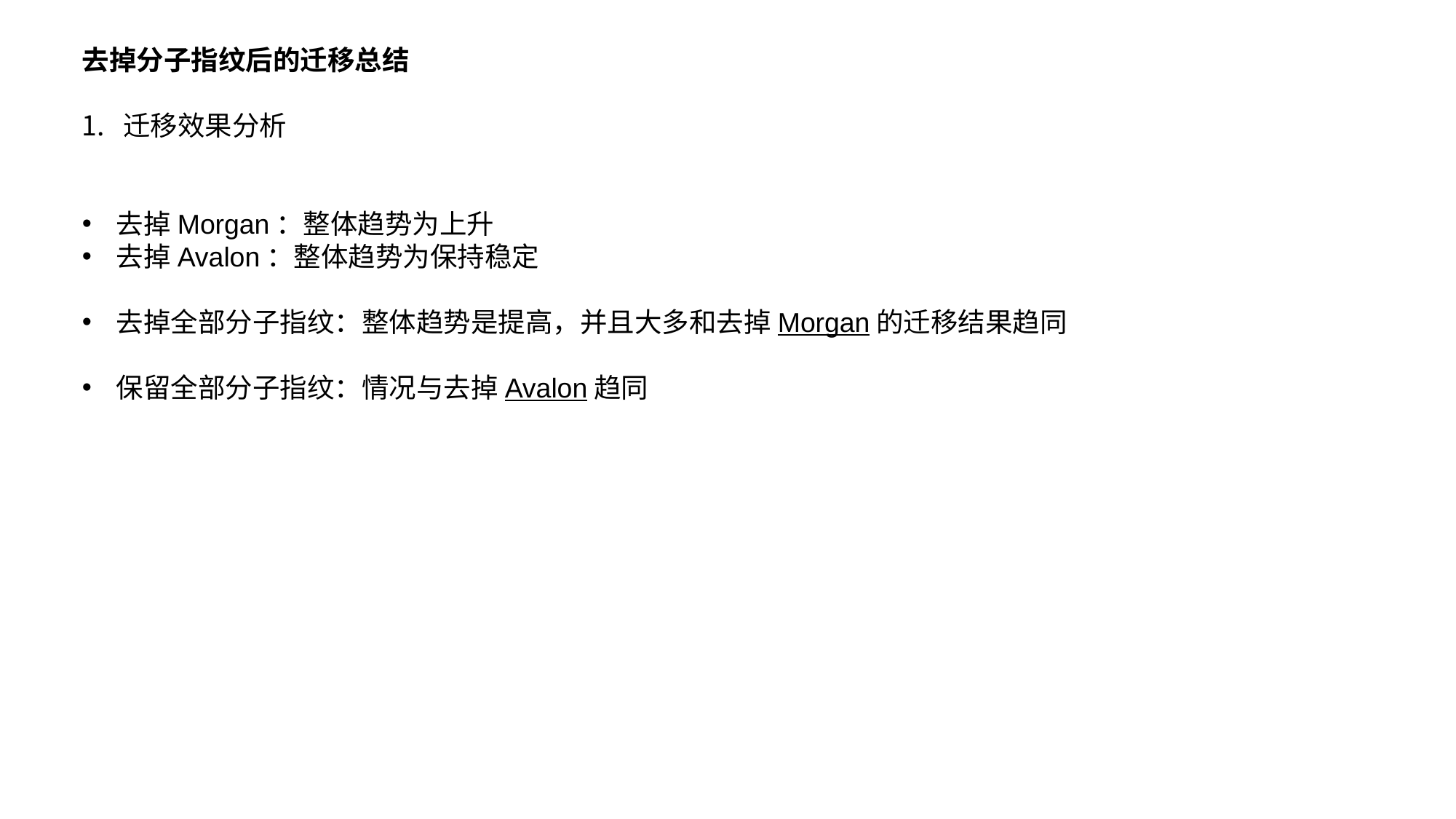

去掉分子指纹后的迁移总结

迁移效果分析

去掉Morgan：整体趋势为上升
去掉Avalon：整体趋势为保持稳定

去掉全部分子指纹：整体趋势是提高，并且大多和去掉Morgan的迁移结果趋同

保留全部分子指纹：情况与去掉Avalon趋同